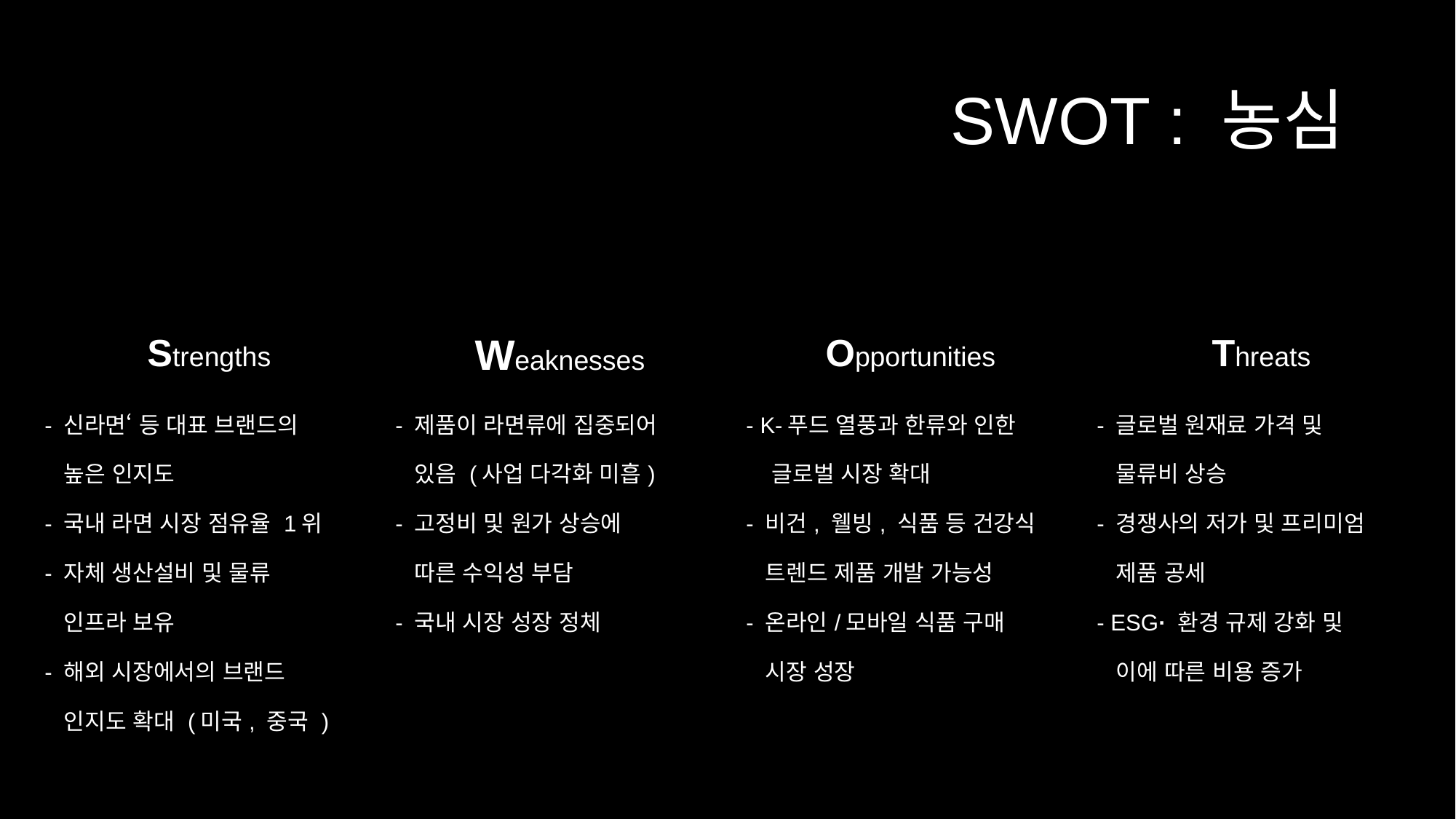

# SWOT : 농심
| Strengths | Weaknesses | Opportunities | Threats |
| --- | --- | --- | --- |
| - 신라면‘ 등 대표 브랜드의 높은 인지도 - 국내 라면 시장 점유율 1위 - 자체 생산설비 및 물류 인프라 보유 - 해외 시장에서의 브랜드 인지도 확대 (미국, 중국 ) | - 제품이 라면류에 집중되어 있음 (사업 다각화 미흡) - 고정비 및 원가 상승에 따른 수익성 부담 - 국내 시장 성장 정체 | - K-푸드 열풍과 한류와 인한 글로벌 시장 확대 - 비건, 웰빙, 식품 등 건강식 트렌드 제품 개발 가능성 - 온라인/모바일 식품 구매 시장 성장 | - 글로벌 원재료 가격 및 물류비 상승 - 경쟁사의 저가 및 프리미엄 제품 공세 - ESG· 환경 규제 강화 및 이에 따른 비용 증가 |